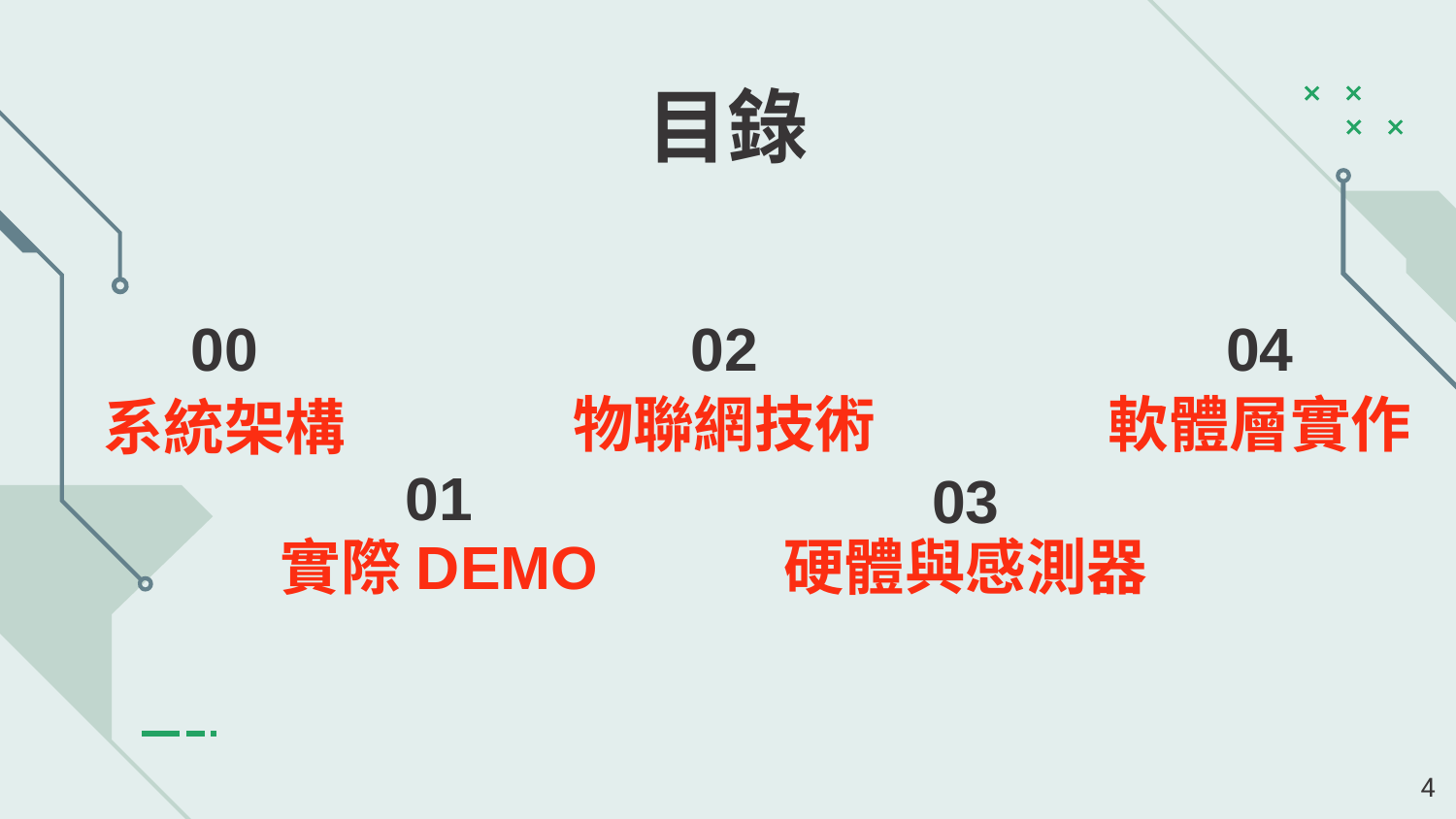

目錄
02
04
# 00
物聯網技術
軟體層實作
系統架構
01
03
硬體與感測器
實際DEMO
4